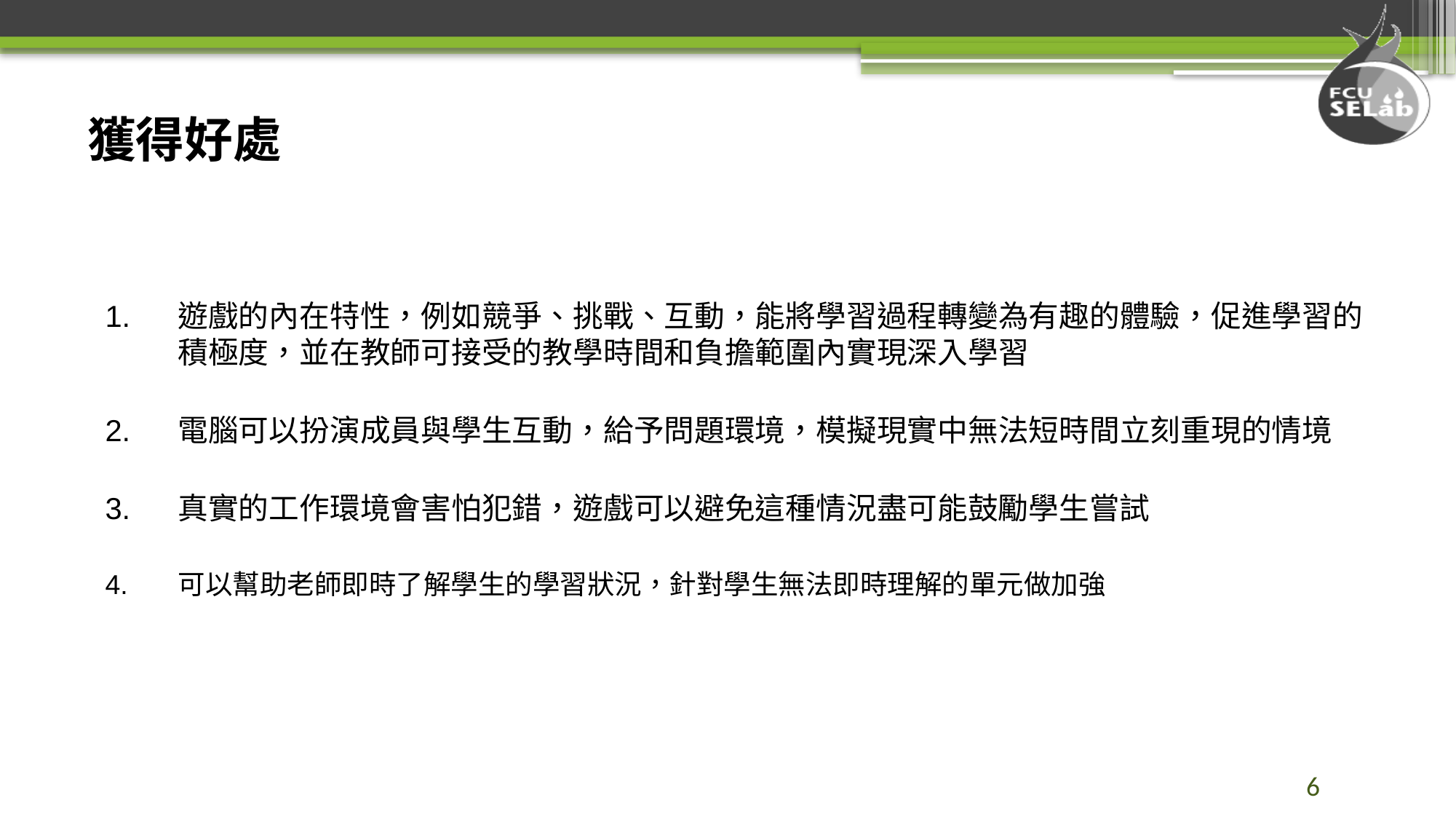

# 獲得好處

遊戲的內在特性，例如競爭、挑戰、互動，能將學習過程轉變為有趣的體驗，促進學習的積極度，並在教師可接受的教學時間和負擔範圍內實現深入學習

電腦可以扮演成員與學生互動，給予問題環境，模擬現實中無法短時間立刻重現的情境

真實的工作環境會害怕犯錯，遊戲可以避免這種情況盡可能鼓勵學生嘗試

可以幫助老師即時了解學生的學習狀況，針對學生無法即時理解的單元做加強

6